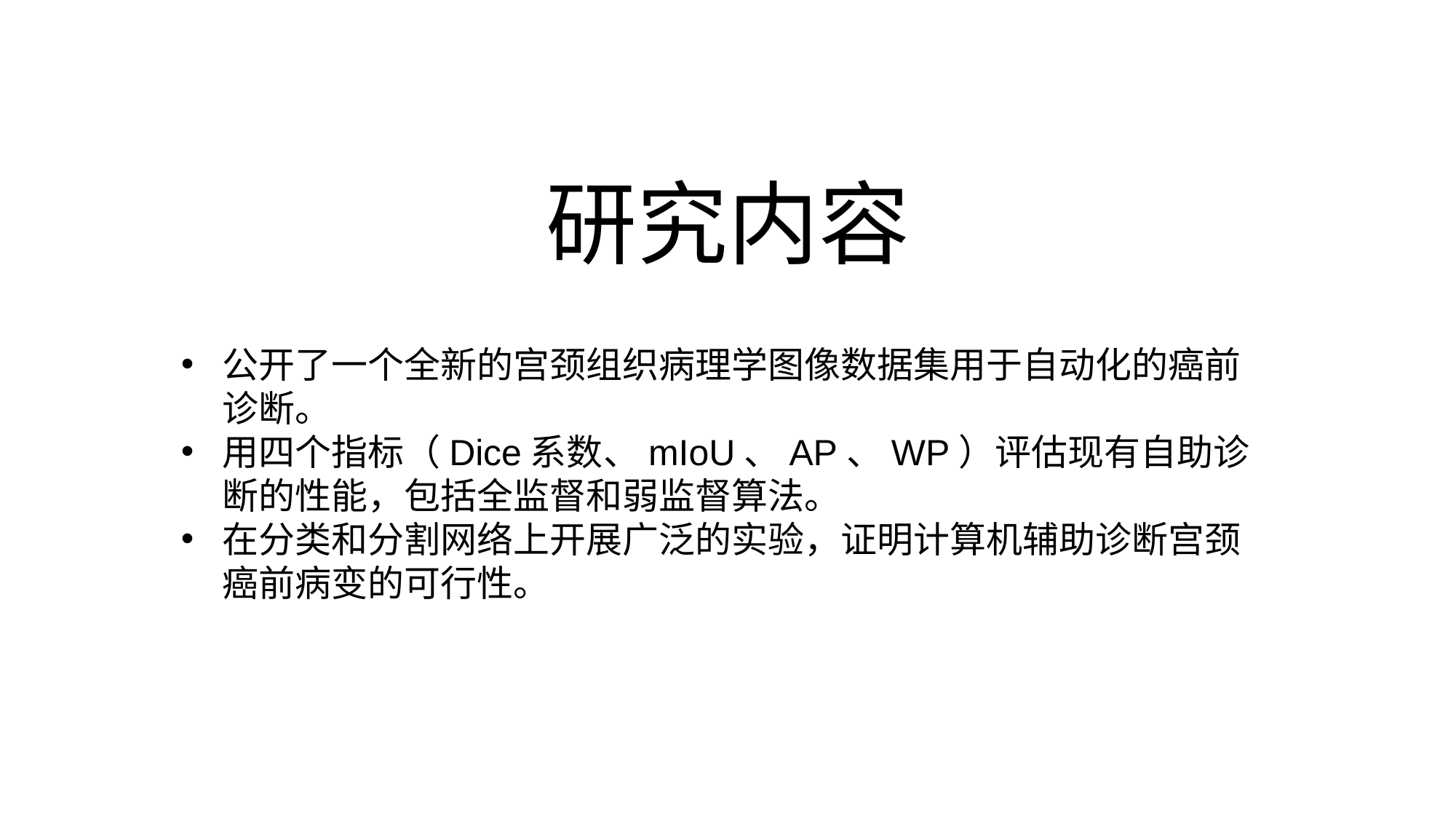

# 研究内容
公开了一个全新的宫颈组织病理学图像数据集用于自动化的癌前诊断。
用四个指标（Dice系数、mIoU、AP、WP）评估现有自助诊断的性能，包括全监督和弱监督算法。
在分类和分割网络上开展广泛的实验，证明计算机辅助诊断宫颈癌前病变的可行性。